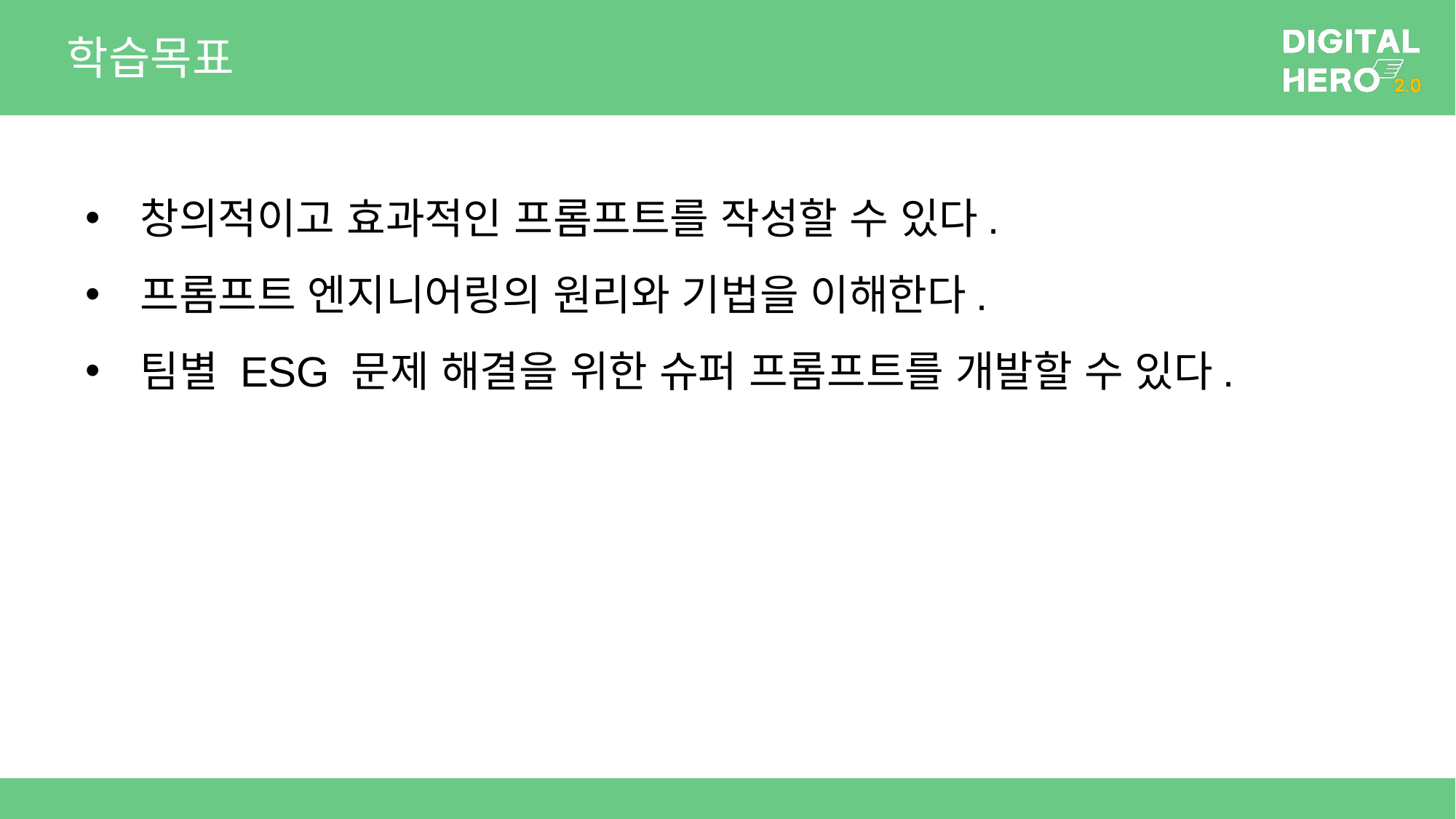

# 학습목표
창의적이고 효과적인 프롬프트를 작성할 수 있다.
프롬프트 엔지니어링의 원리와 기법을 이해한다.
팀별 ESG 문제 해결을 위한 슈퍼 프롬프트를 개발할 수 있다.